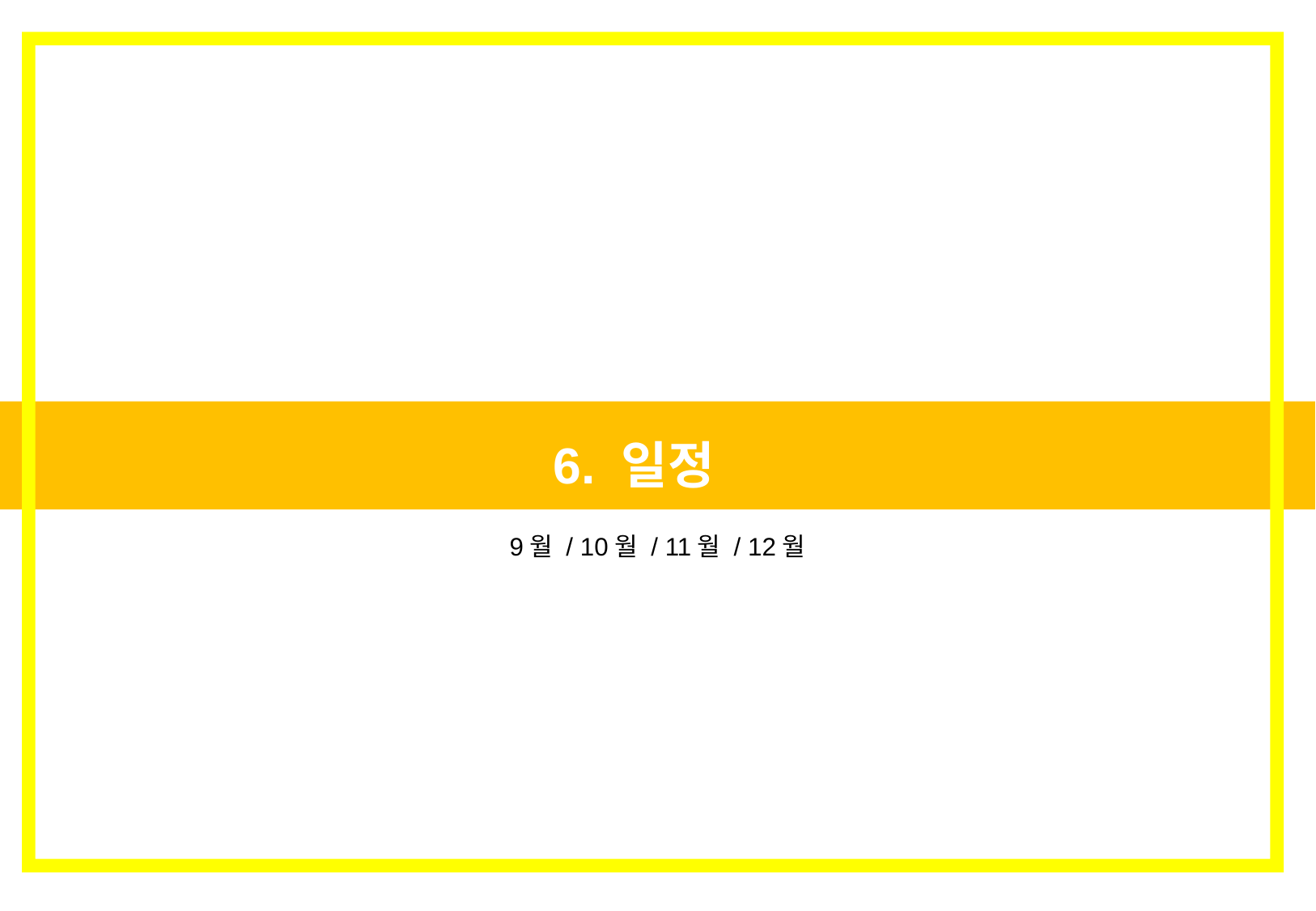

6. 일정

9월 / 10월 / 11월 / 12월